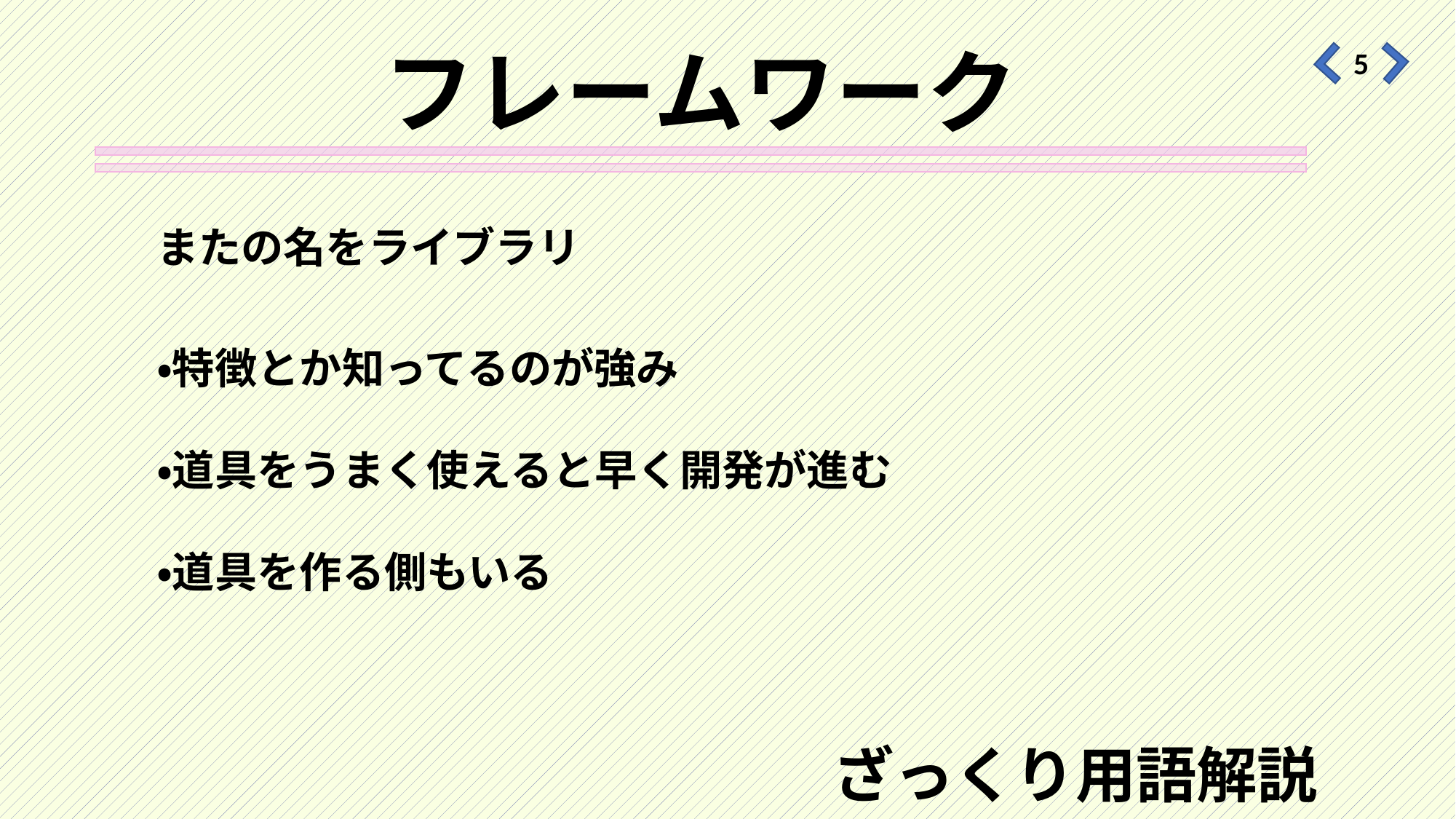

# フレームワーク
5

またの名をライブラリ
・特徴とか知ってるのが強み

・道具をうまく使えると早く開発が進む

・道具を作る側もいる
ざっくり用語解説